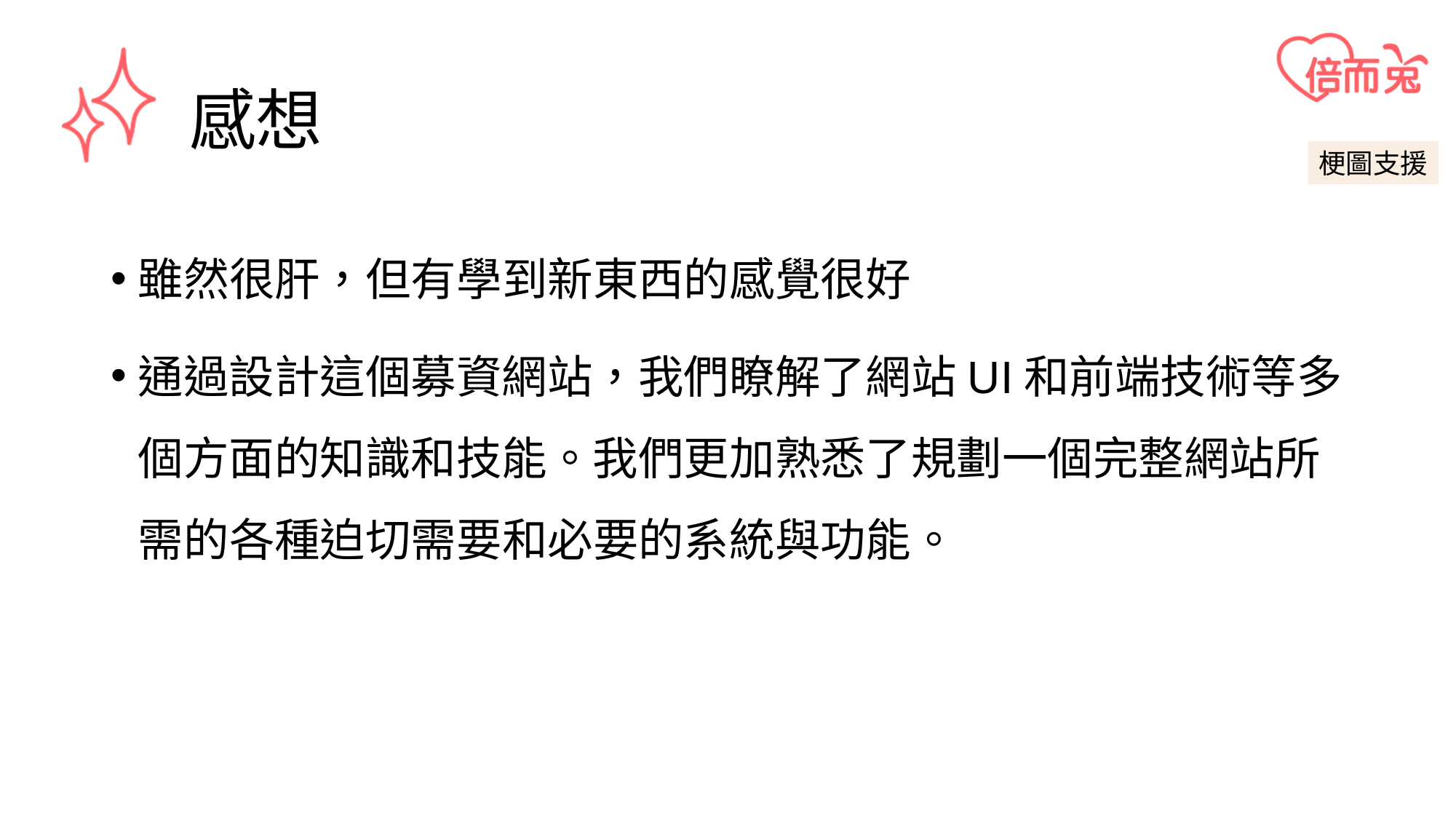

# 感想
梗圖支援
雖然很肝，但有學到新東西的感覺很好
通過設計這個募資網站，我們瞭解了網站UI和前端技術等多個方面的知識和技能。我們更加熟悉了規劃一個完整網站所需的各種迫切需要和必要的系統與功能。